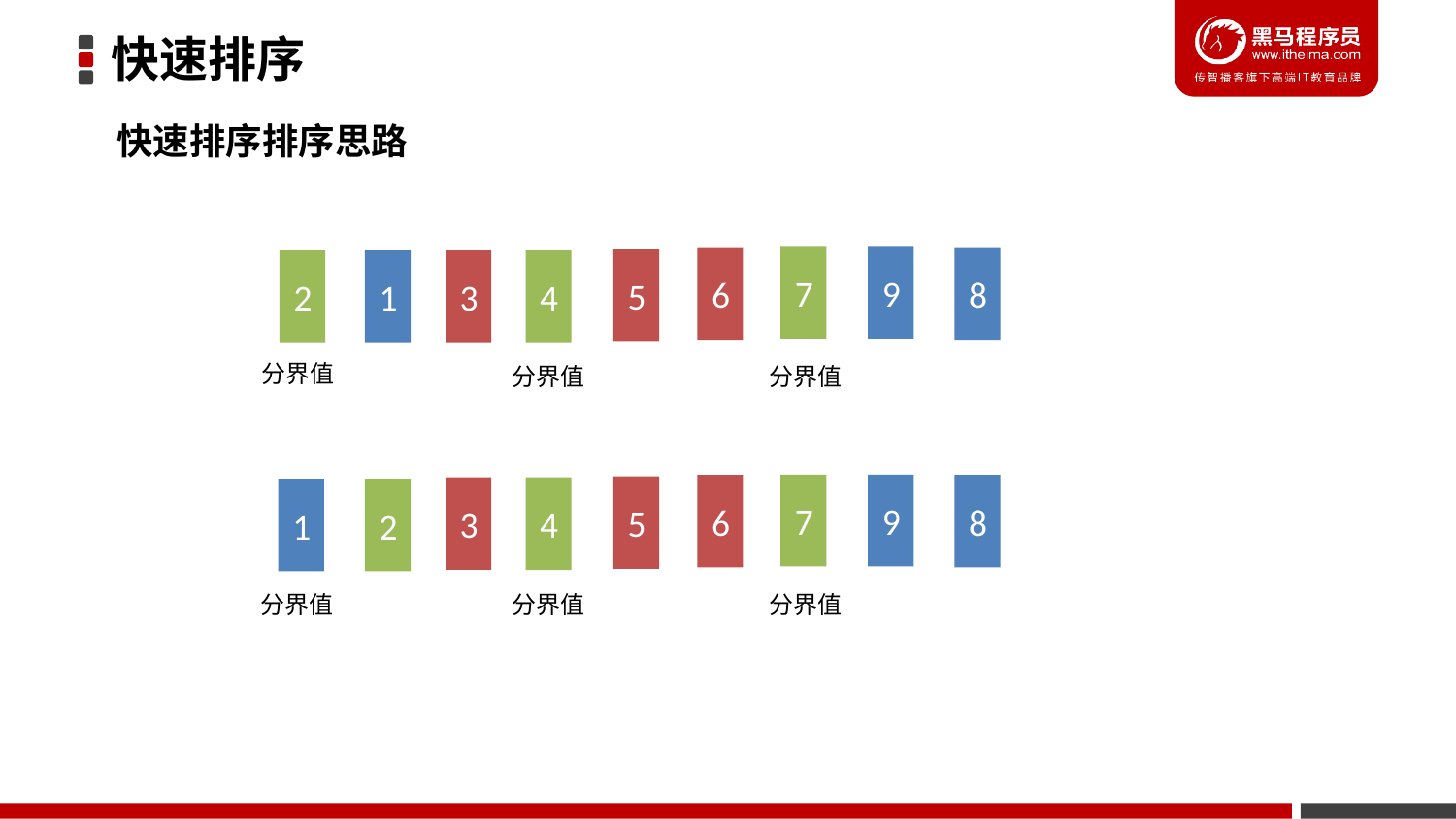

快速排序
快速排序排序思路
7
9
6
8
5
3
2
1
4
分界值
分界值
分界值
7
9
6
8
5
3
4
1
2
分界值
分界值
分界值